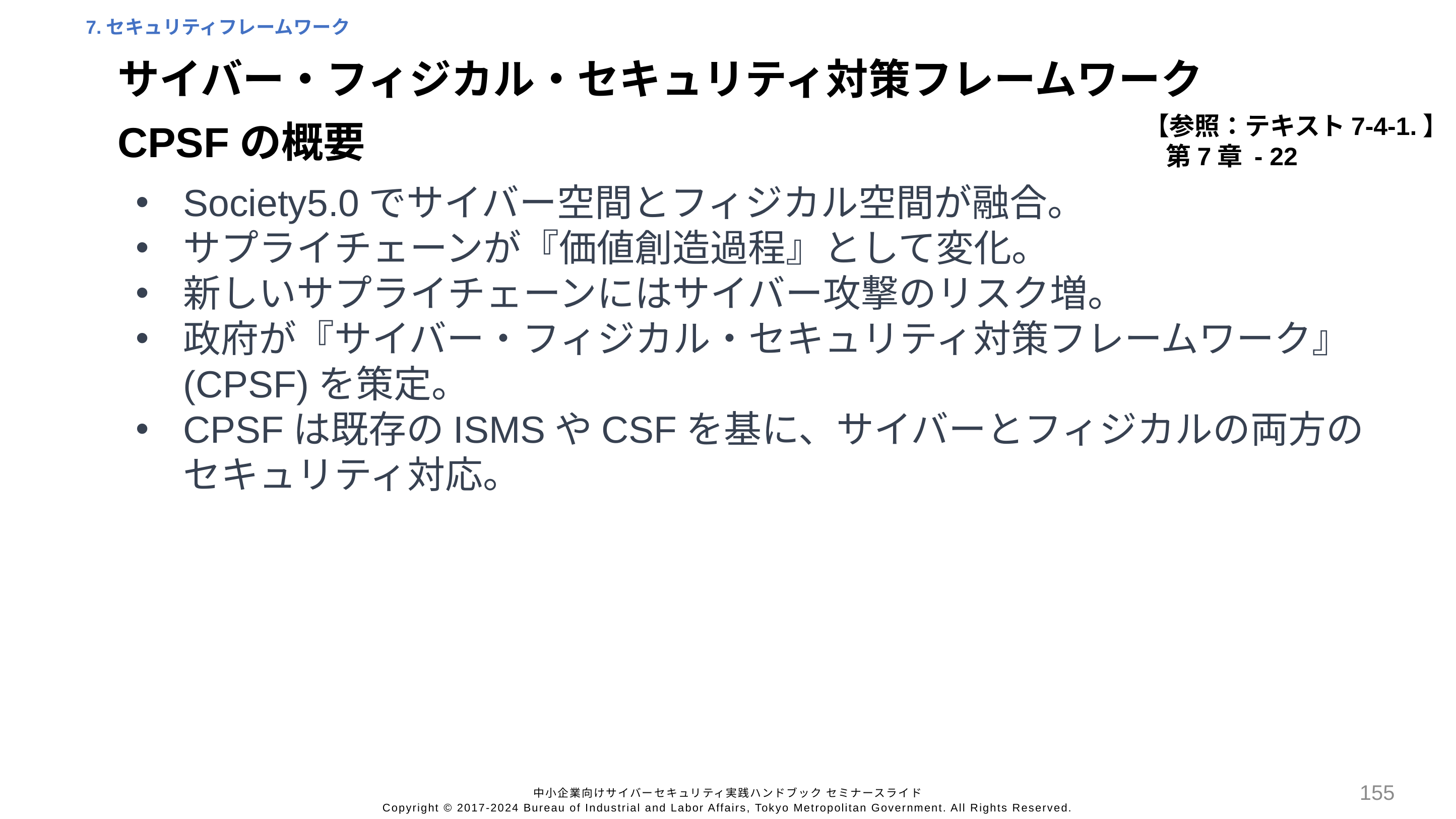

7.セキュリティフレームワーク
サイバー・フィジカル・セキュリティ対策フレームワーク
【参照：テキスト7-4-1.】
第7章 - 22
CPSFの概要
Society5.0でサイバー空間とフィジカル空間が融合。
サプライチェーンが『価値創造過程』として変化。
新しいサプライチェーンにはサイバー攻撃のリスク増。
政府が『サイバー・フィジカル・セキュリティ対策フレームワーク』(CPSF)を策定。
CPSFは既存のISMSやCSFを基に、サイバーとフィジカルの両方のセキュリティ対応。
155